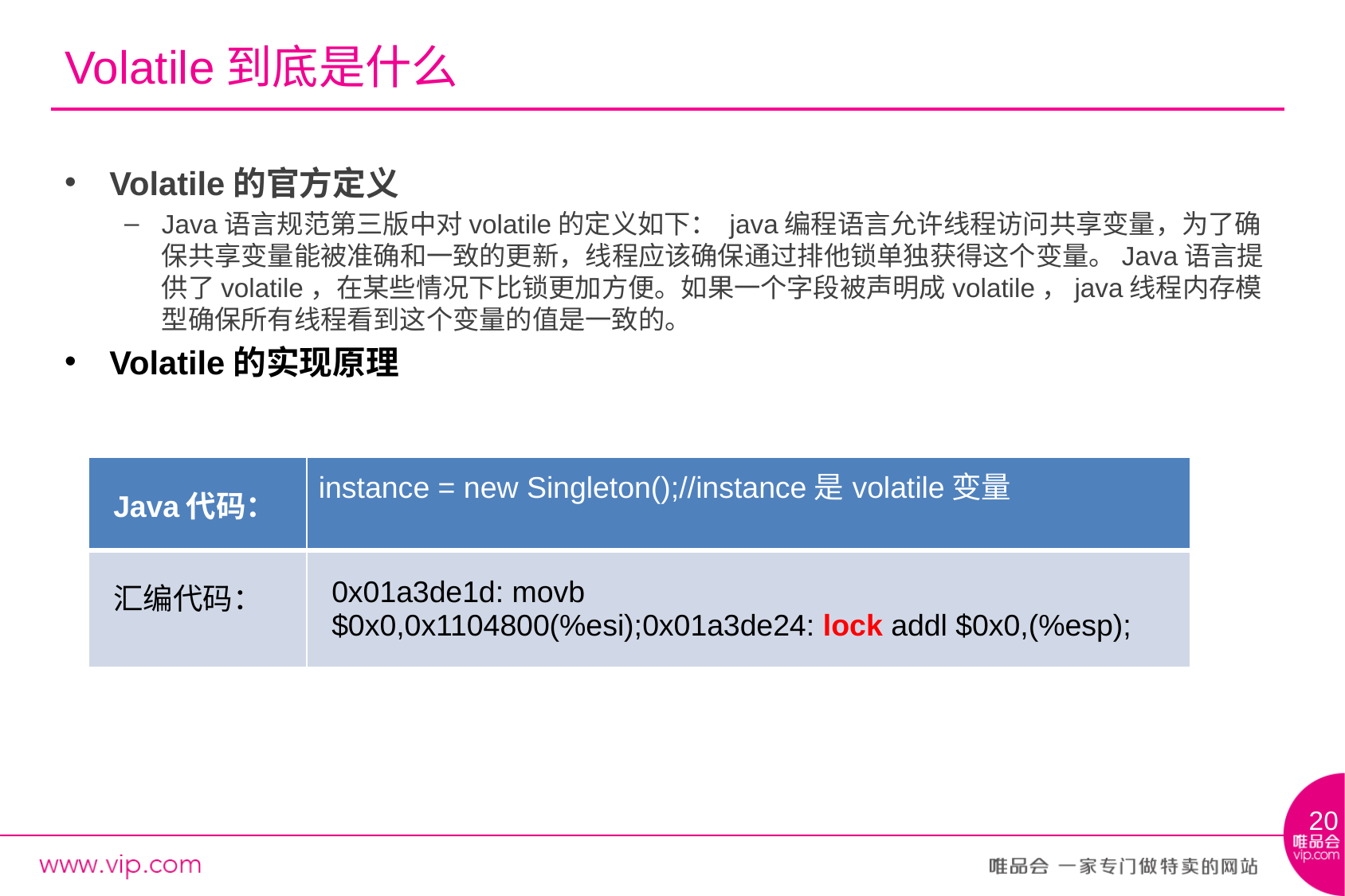

# Volatile到底是什么
Volatile的官方定义
Java语言规范第三版中对volatile的定义如下： java编程语言允许线程访问共享变量，为了确保共享变量能被准确和一致的更新，线程应该确保通过排他锁单独获得这个变量。Java语言提供了volatile，在某些情况下比锁更加方便。如果一个字段被声明成volatile，java线程内存模型确保所有线程看到这个变量的值是一致的。
Volatile的实现原理

| Java代码： | instance = new Singleton();//instance是volatile变量 |
| --- | --- |
| 汇编代码： | 0x01a3de1d: movb $0x0,0x1104800(%esi);0x01a3de24: lock addl $0x0,(%esp); |